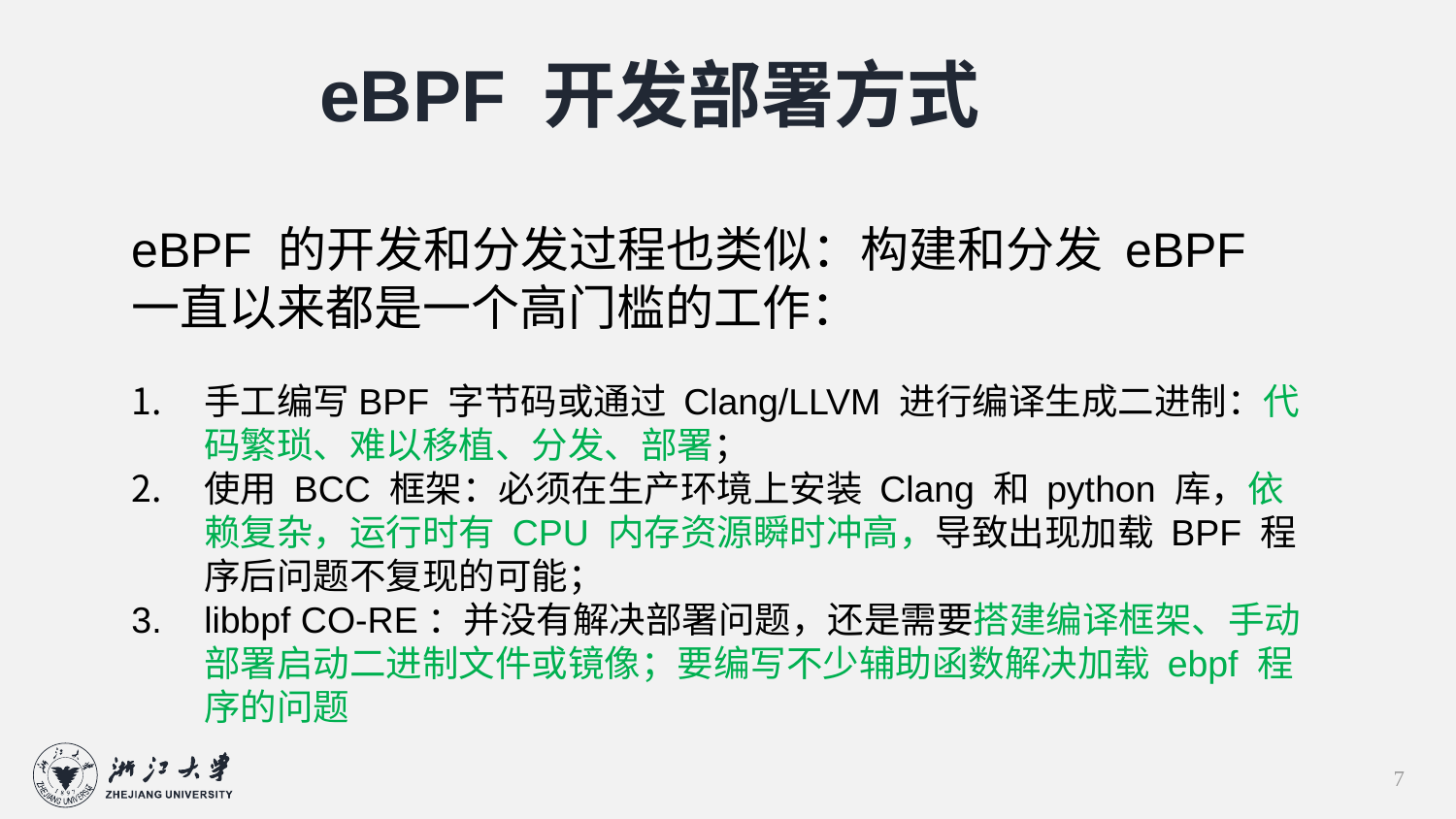

eBPF 开发部署方式
eBPF 的开发和分发过程也类似：构建和分发 eBPF 一直以来都是一个高门槛的工作：

手工编写BPF 字节码或通过 Clang/LLVM 进行编译生成二进制：代码繁琐、难以移植、分发、部署；
使用 BCC 框架：必须在生产环境上安装 Clang 和 python 库，依赖复杂，运行时有 CPU 内存资源瞬时冲高，导致出现加载 BPF 程序后问题不复现的可能；
libbpf CO-RE：并没有解决部署问题，还是需要搭建编译框架、手动部署启动二进制文件或镜像；要编写不少辅助函数解决加载 ebpf 程序的问题
7